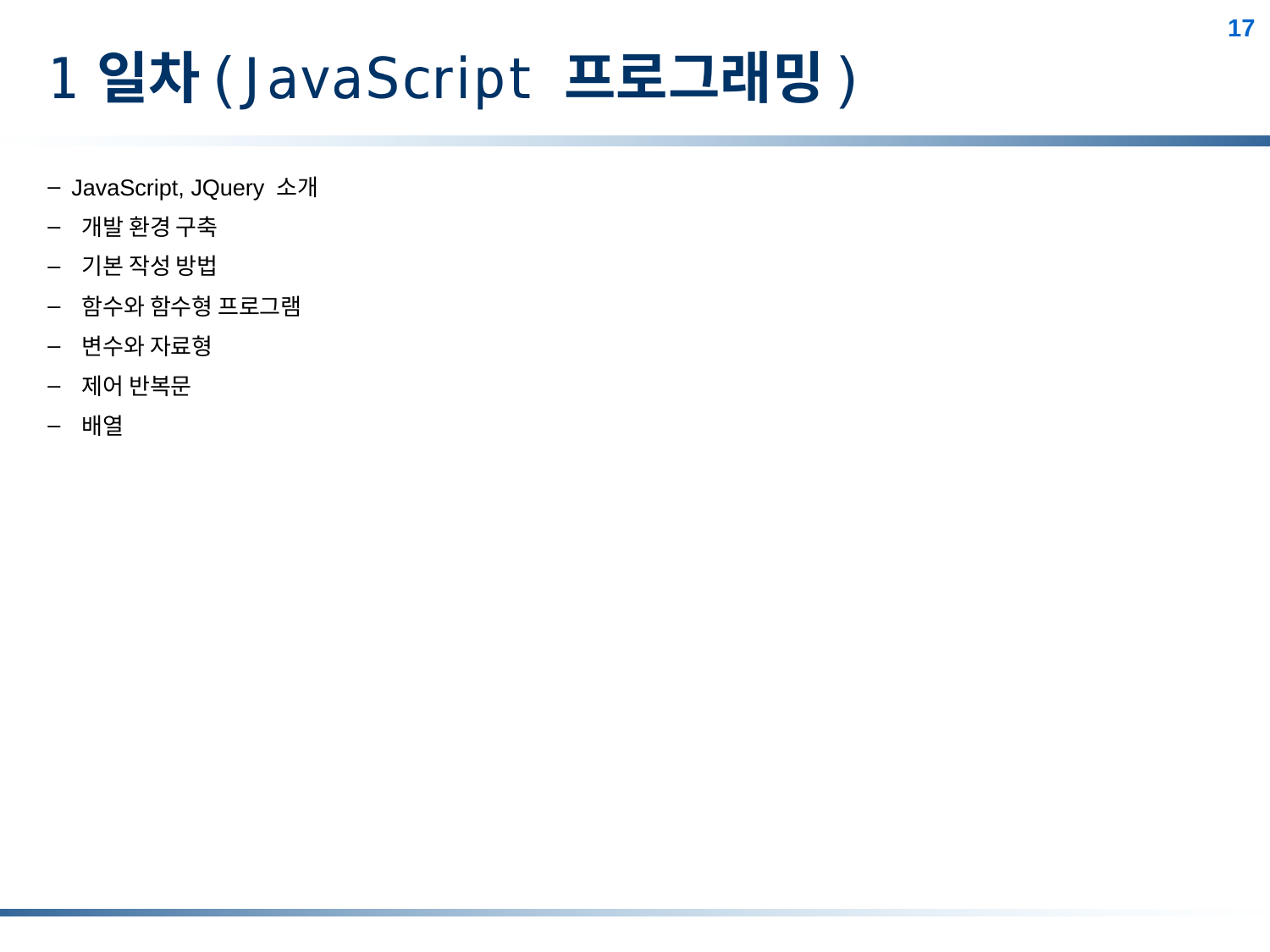

# 1일차(JavaScript 프로그래밍)
JavaScript, JQuery 소개
 개발 환경 구축
 기본 작성 방법
 함수와 함수형 프로그램
 변수와 자료형
 제어 반복문
 배열
17